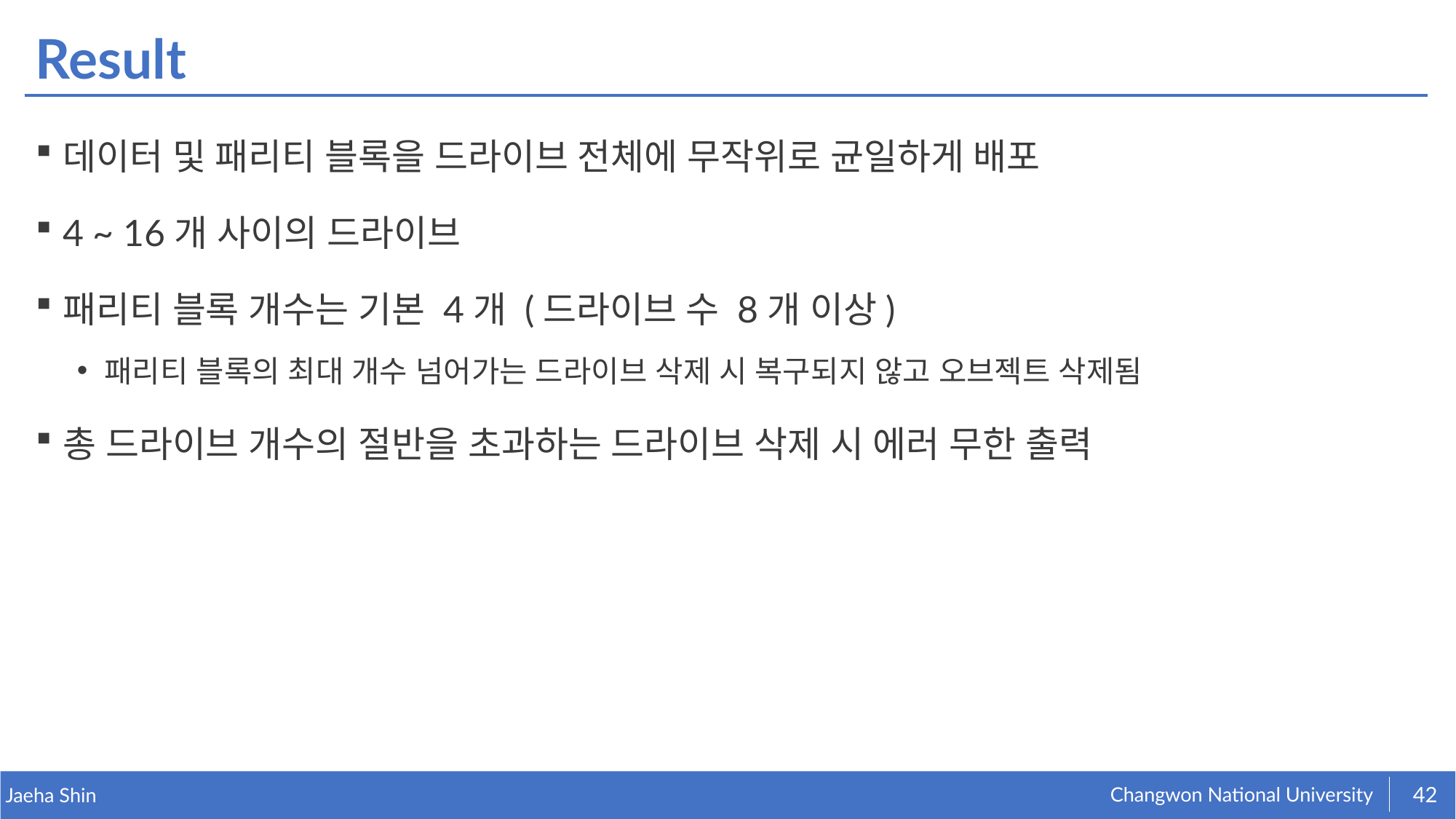

# Result
데이터 및 패리티 블록을 드라이브 전체에 무작위로 균일하게 배포
4 ~ 16개 사이의 드라이브
패리티 블록 개수는 기본 4개 (드라이브 수 8개 이상)
패리티 블록의 최대 개수 넘어가는 드라이브 삭제 시 복구되지 않고 오브젝트 삭제됨
총 드라이브 개수의 절반을 초과하는 드라이브 삭제 시 에러 무한 출력

42